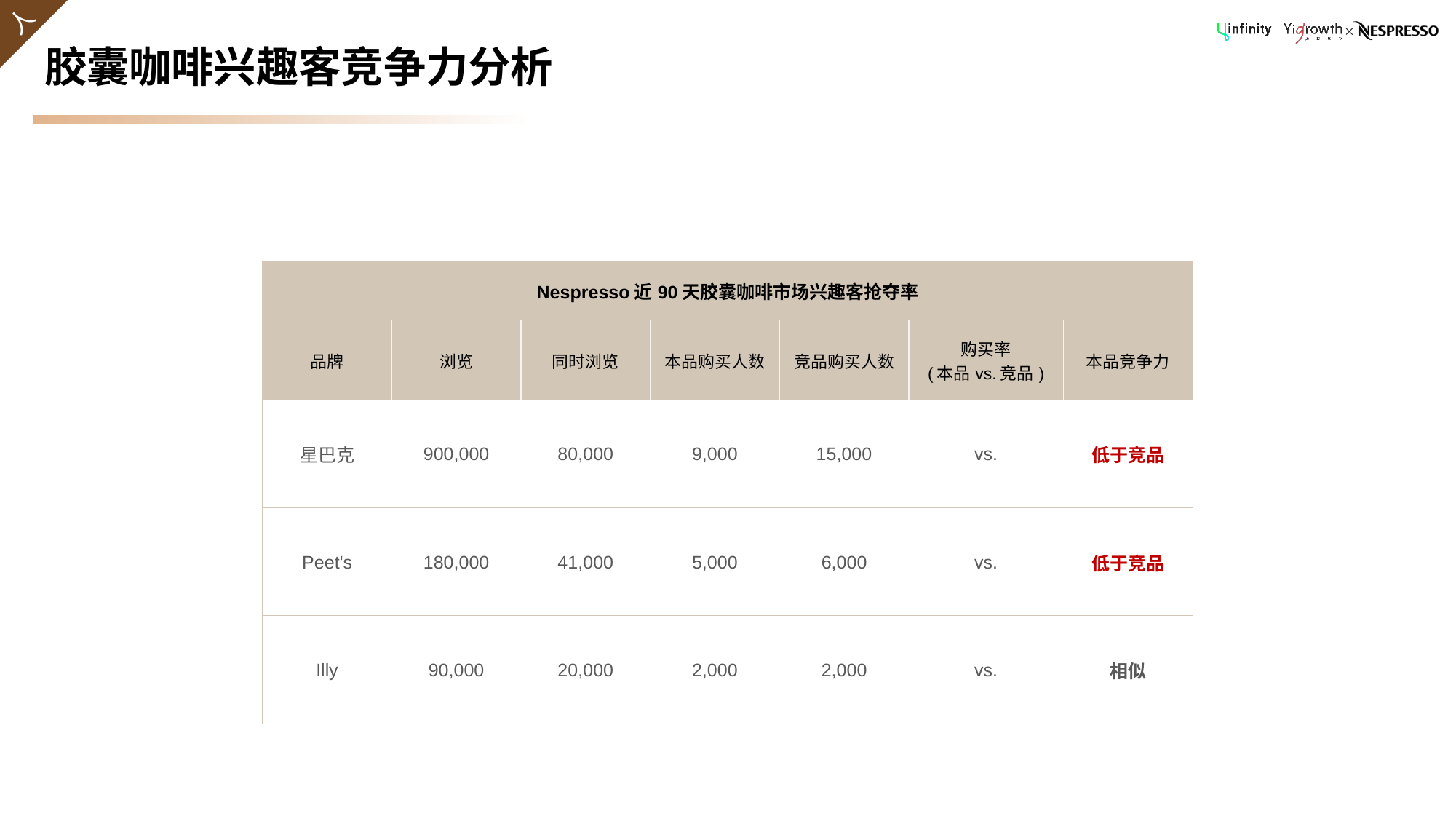

# 胶囊咖啡兴趣客竞争力分析

| Nespresso近90天胶囊咖啡市场兴趣客抢夺率 |  |  |  |  |  |  |
| --- | --- | --- | --- | --- | --- | --- |
| 品牌 | 浏览 | 同时浏览 | 本品购买人数 | 竞品购买人数 | 购买率 (本品vs.竞品) | 本品竞争力 |
| 星巴克 | 900,000 | 80,000 | 9,000 | 15,000 | vs. | 低于竞品 |
| Peet's | 180,000 | 41,000 | 5,000 | 6,000 | vs. | 低于竞品 |
| Illy | 90,000 | 20,000 | 2,000 | 2,000 | vs. | 相似 |